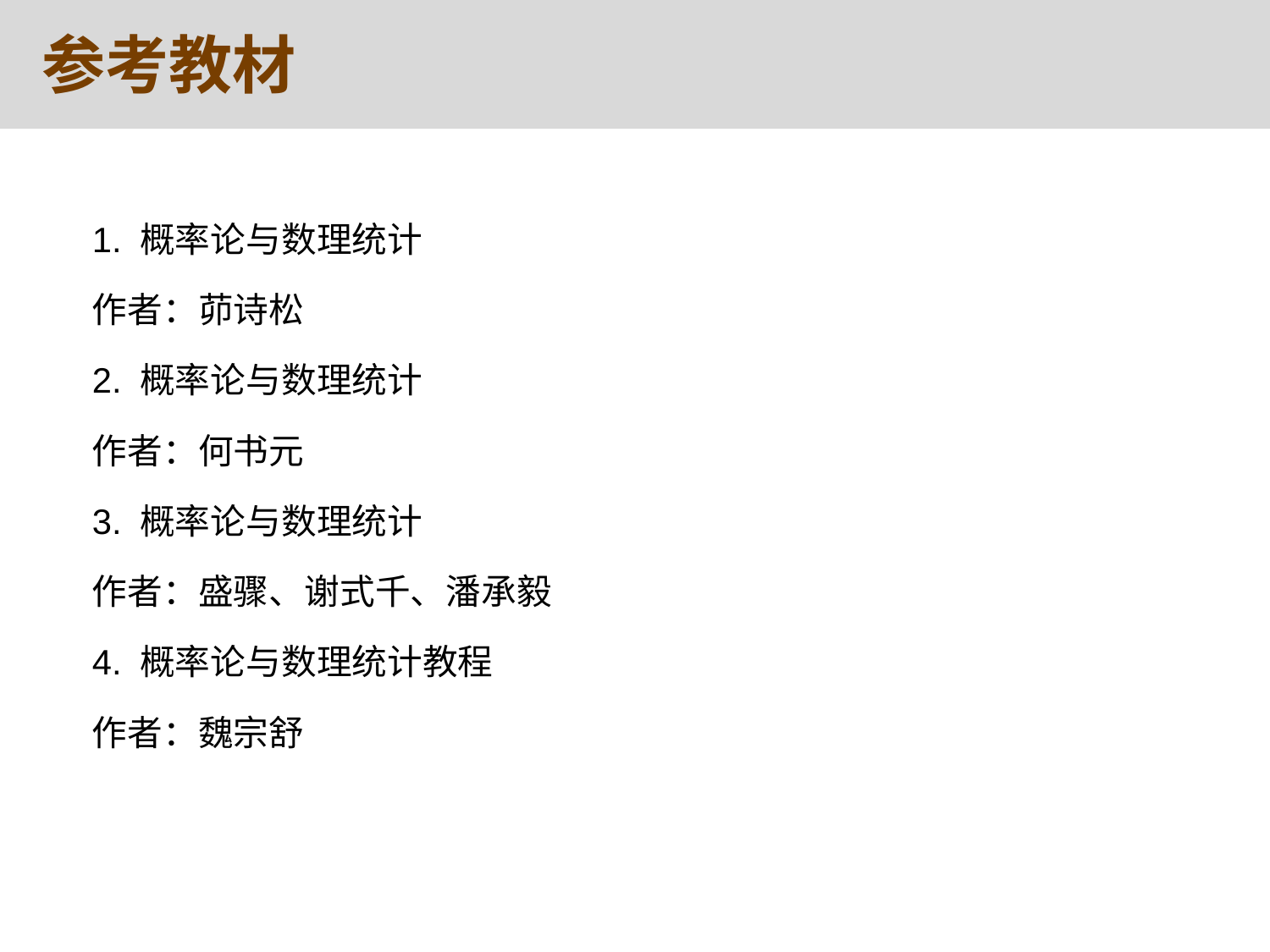

参考教材
1. 概率论与数理统计
作者：茆诗松
2. 概率论与数理统计
作者：何书元
3. 概率论与数理统计
作者：盛骤、谢式千、潘承毅
4. 概率论与数理统计教程
作者：魏宗舒